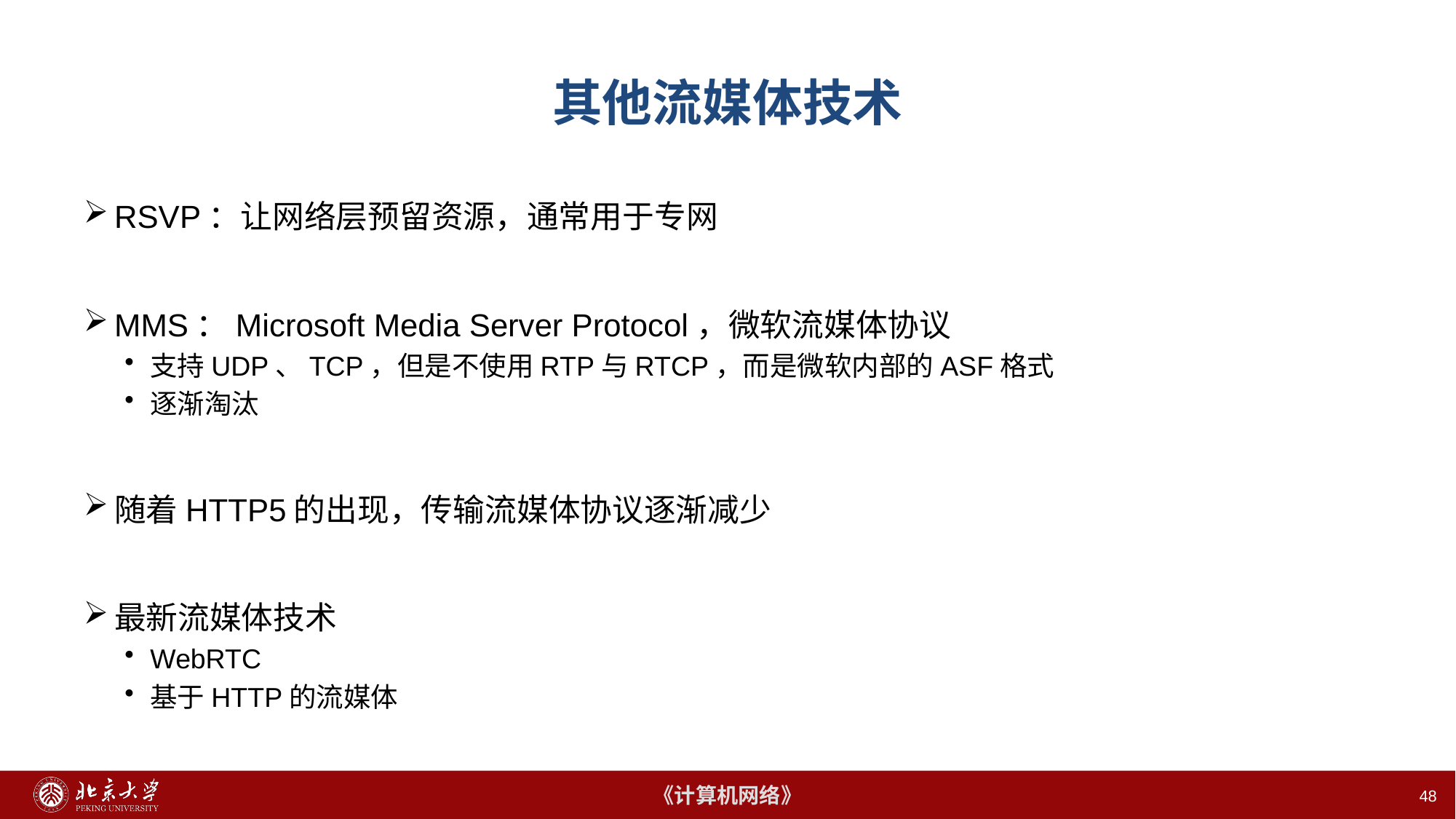

# 其他流媒体技术
RSVP：让网络层预留资源，通常用于专网

MMS：Microsoft Media Server Protocol，微软流媒体协议
支持UDP、TCP，但是不使用RTP与RTCP，而是微软内部的ASF格式
逐渐淘汰

随着HTTP5的出现，传输流媒体协议逐渐减少

最新流媒体技术
WebRTC
基于HTTP的流媒体
48